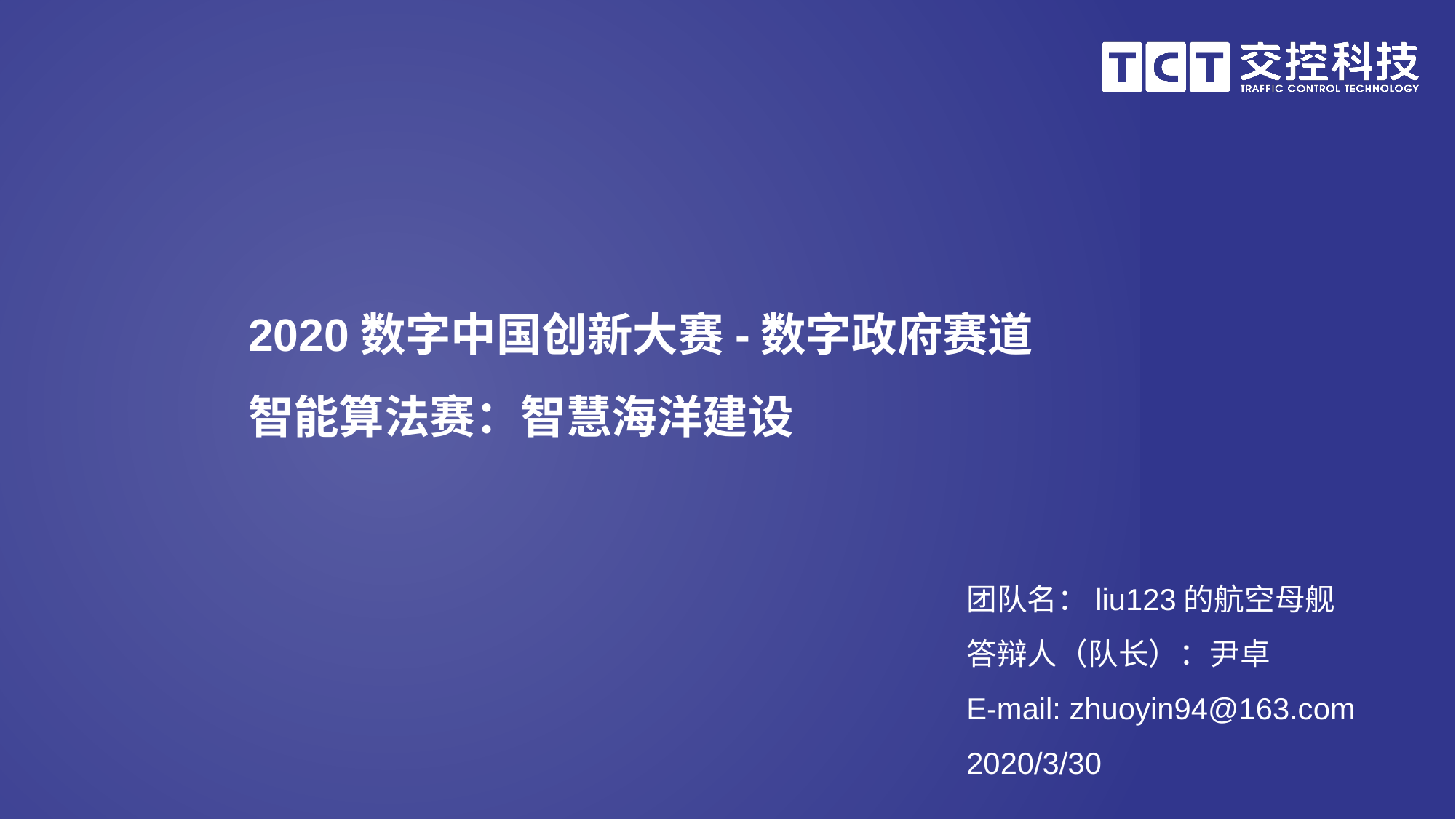

2020数字中国创新大赛-数字政府赛道
智能算法赛：智慧海洋建设
团队名：liu123的航空母舰
答辩人（队长）：尹卓
E-mail: zhuoyin94@163.com
2020/3/30